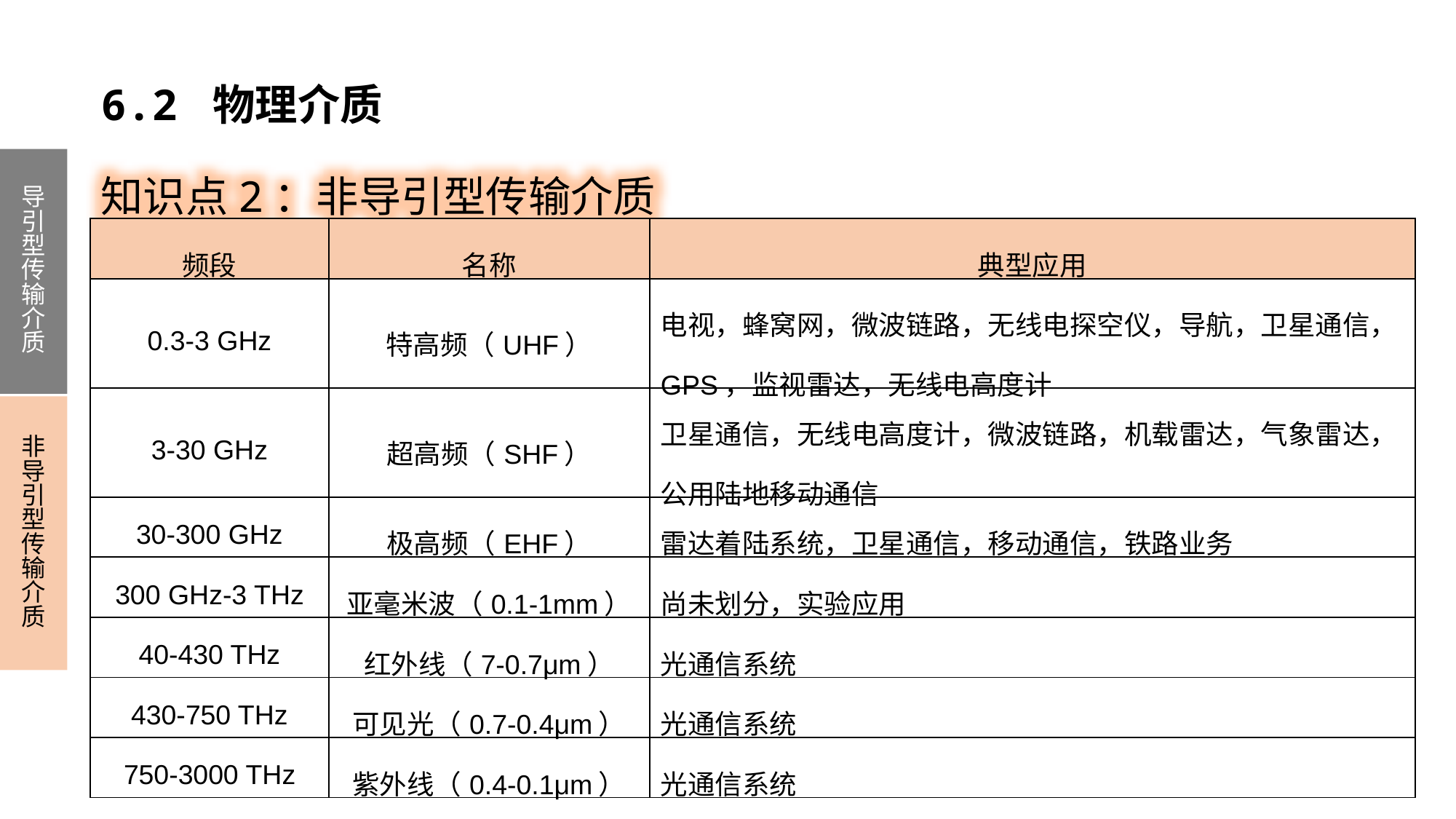

6.2 物理介质
知识点2：非导引型传输介质
导引型传输介质
非导引型传输介质
| 频段 | 名称 | 典型应用 |
| --- | --- | --- |
| 0.3-3 GHz | 特高频（UHF） | 电视，蜂窝网，微波链路，无线电探空仪，导航，卫星通信，GPS，监视雷达，无线电高度计 |
| 3-30 GHz | 超高频（SHF） | 卫星通信，无线电高度计，微波链路，机载雷达，气象雷达，公用陆地移动通信 |
| 30-300 GHz | 极高频（EHF） | 雷达着陆系统，卫星通信，移动通信，铁路业务 |
| 300 GHz-3 THz | 亚毫米波（0.1-1mm） | 尚未划分，实验应用 |
| 40-430 THz | 红外线（7-0.7μm） | 光通信系统 |
| 430-750 THz | 可见光（0.7-0.4μm） | 光通信系统 |
| 750-3000 THz | 紫外线（0.4-0.1μm） | 光通信系统 |